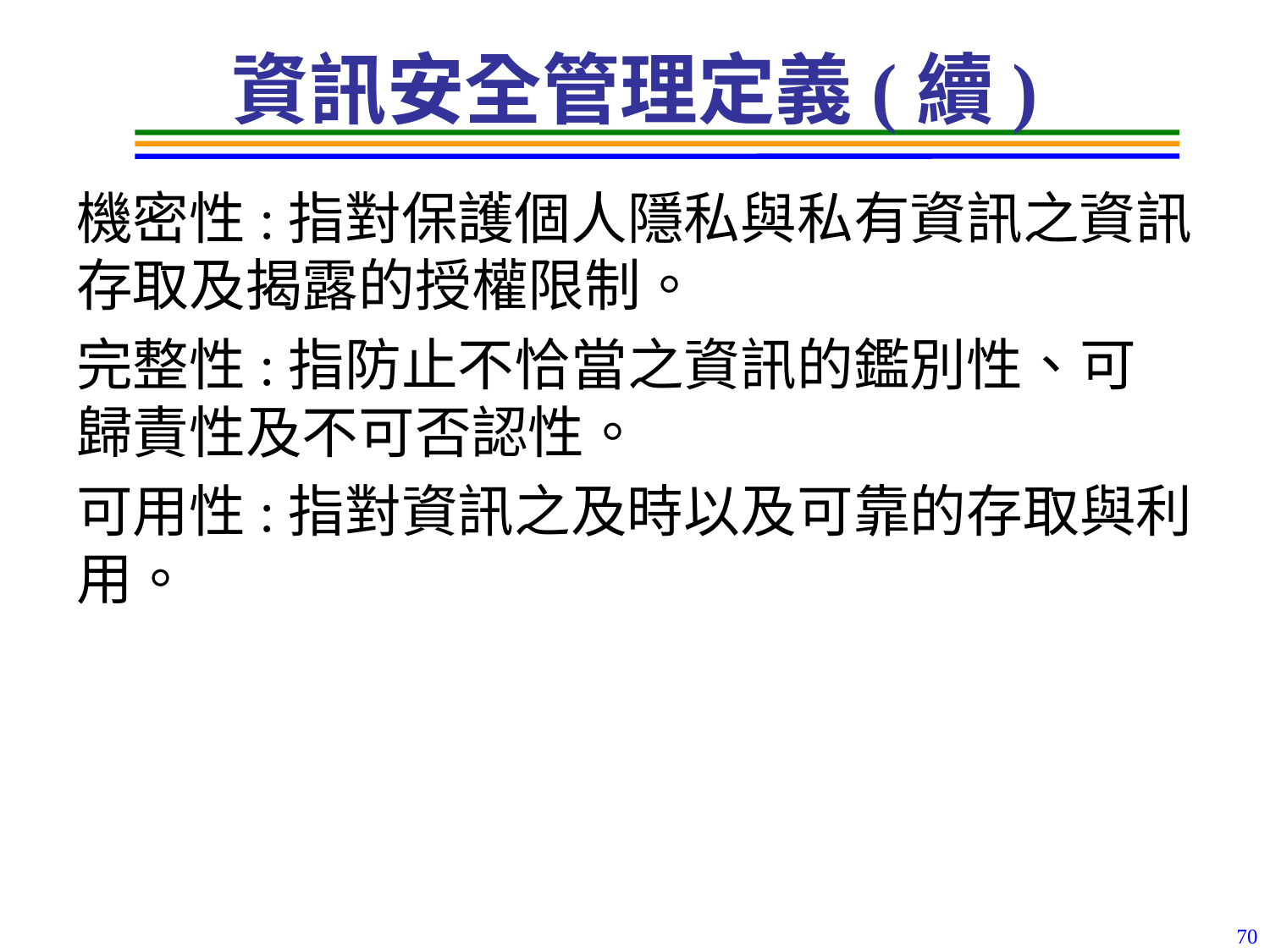

# 資訊安全管理定義(續)
機密性:指對保護個人隱私與私有資訊之資訊存取及揭露的授權限制。
完整性:指防止不恰當之資訊的鑑別性、可 歸責性及不可否認性。
可用性:指對資訊之及時以及可靠的存取與利用。

70